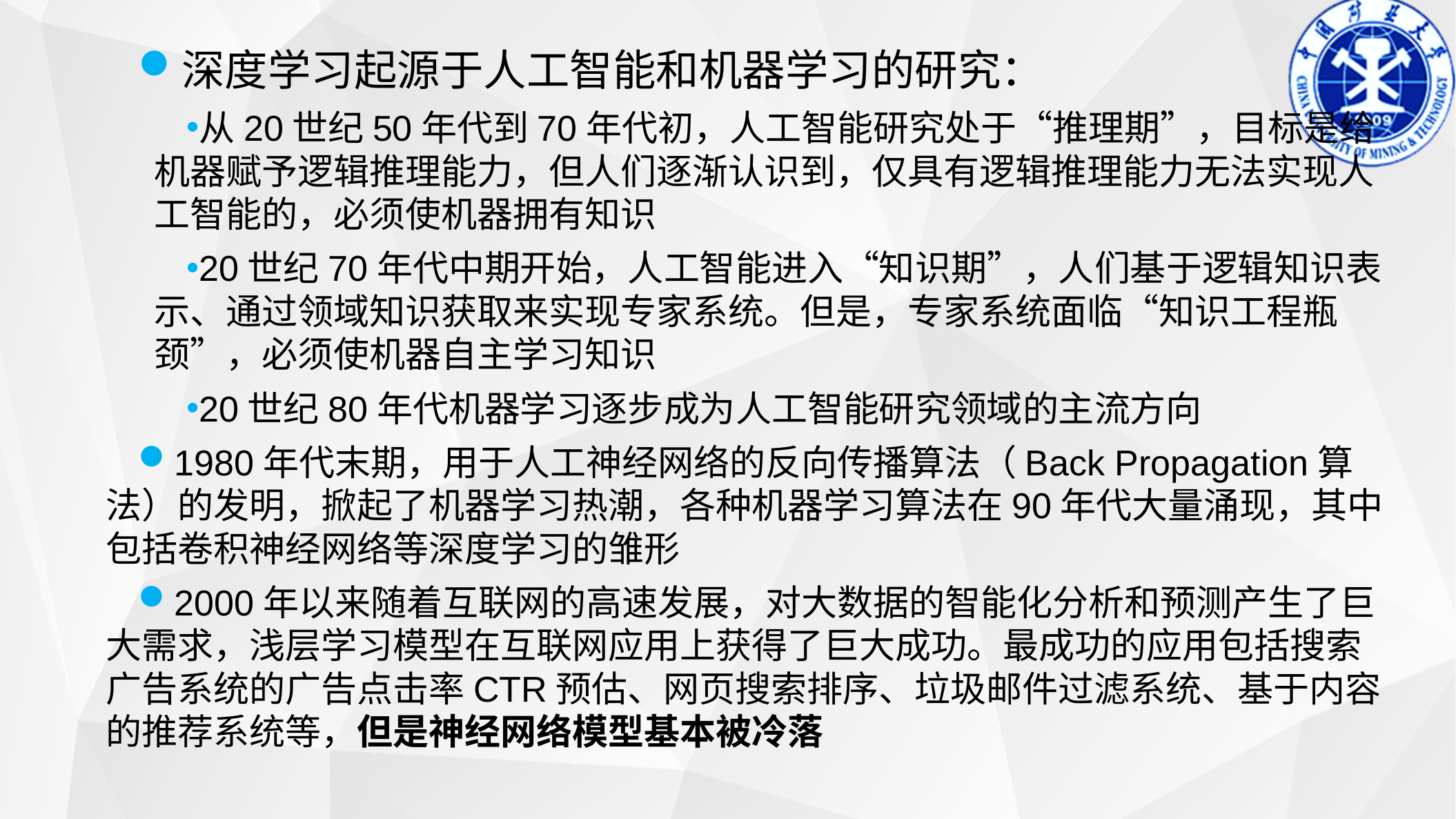

深度学习起源于人工智能和机器学习的研究：
从20世纪50年代到70年代初，人工智能研究处于“推理期”，目标是给机器赋予逻辑推理能力，但人们逐渐认识到，仅具有逻辑推理能力无法实现人工智能的，必须使机器拥有知识
20世纪70年代中期开始，人工智能进入“知识期”，人们基于逻辑知识表示、通过领域知识获取来实现专家系统。但是，专家系统面临“知识工程瓶颈”，必须使机器自主学习知识
20世纪80年代机器学习逐步成为人工智能研究领域的主流方向
1980年代末期，用于人工神经网络的反向传播算法（Back Propagation算法）的发明，掀起了机器学习热潮，各种机器学习算法在90年代大量涌现，其中包括卷积神经网络等深度学习的雏形
2000年以来随着互联网的高速发展，对大数据的智能化分析和预测产生了巨大需求，浅层学习模型在互联网应用上获得了巨大成功。最成功的应用包括搜索广告系统的广告点击率CTR预估、网页搜索排序、垃圾邮件过滤系统、基于内容的推荐系统等，但是神经网络模型基本被冷落